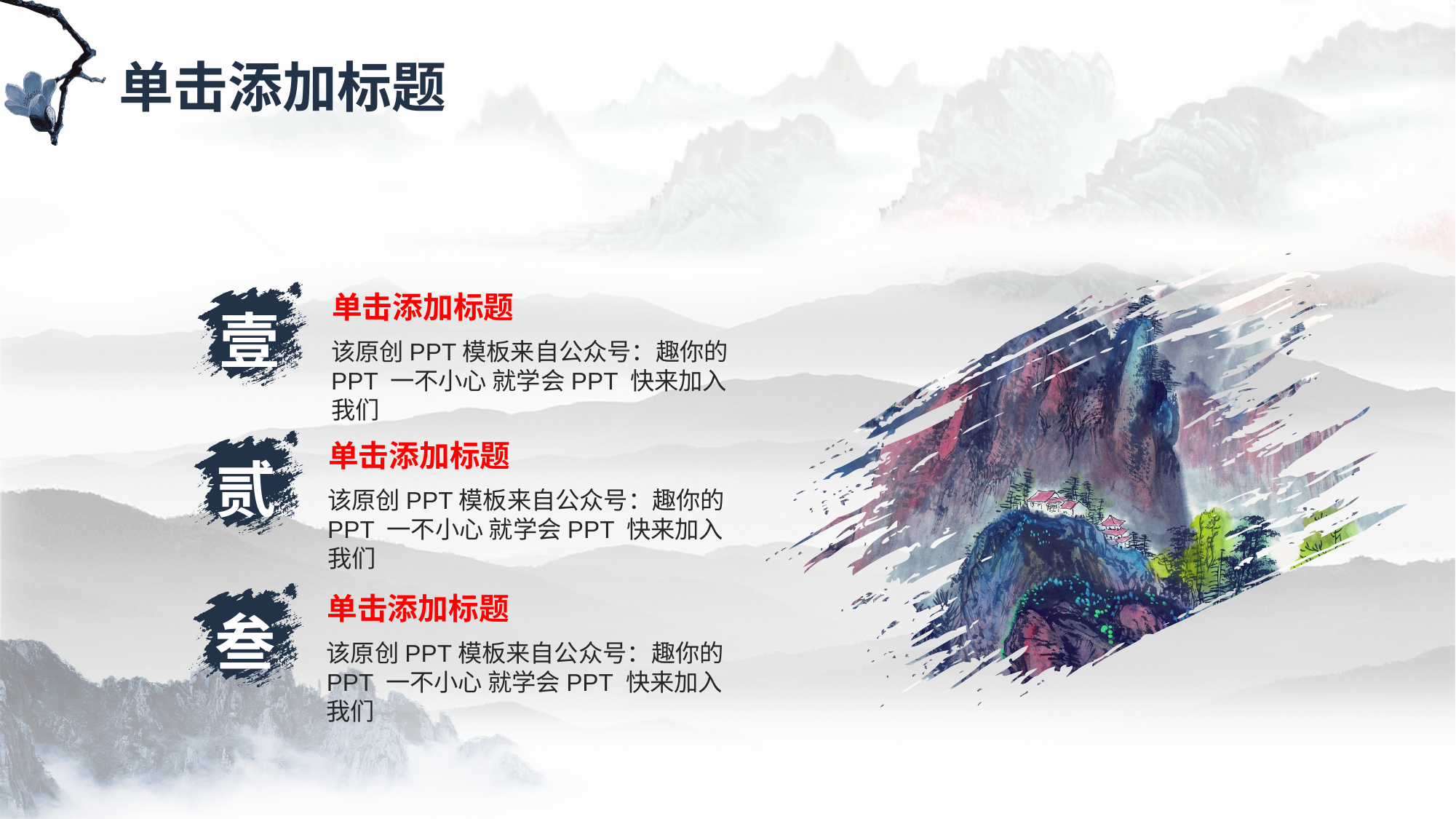

单击添加标题

壹
单击添加标题
该原创PPT模板来自公众号：趣你的PPT 一不小心 就学会PPT 快来加入我们

贰
单击添加标题
该原创PPT模板来自公众号：趣你的PPT 一不小心 就学会PPT 快来加入我们

叁
单击添加标题
该原创PPT模板来自公众号：趣你的PPT 一不小心 就学会PPT 快来加入我们